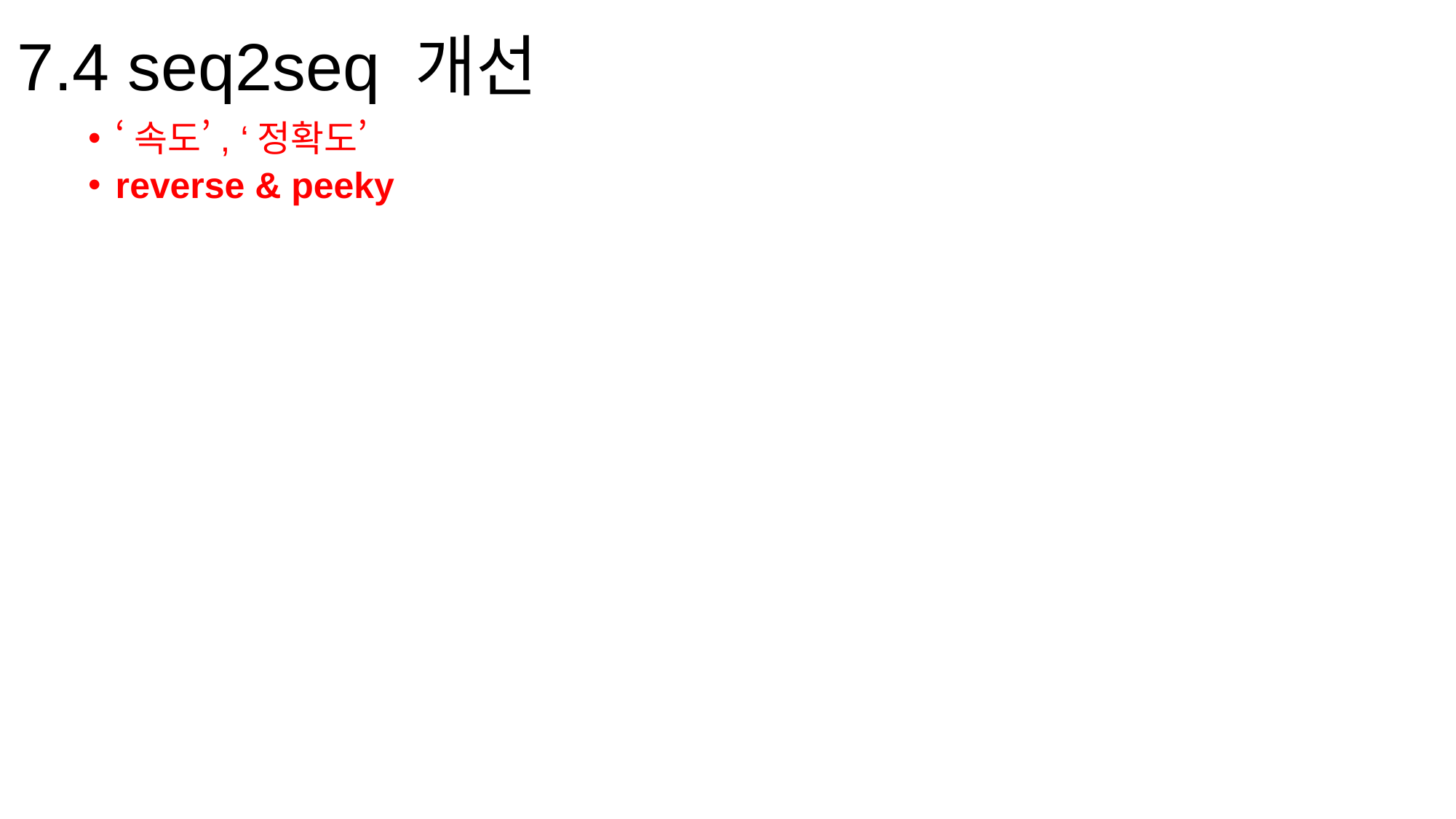

# 7.4 seq2seq 개선
‘속도’, ‘정확도’
reverse & peeky